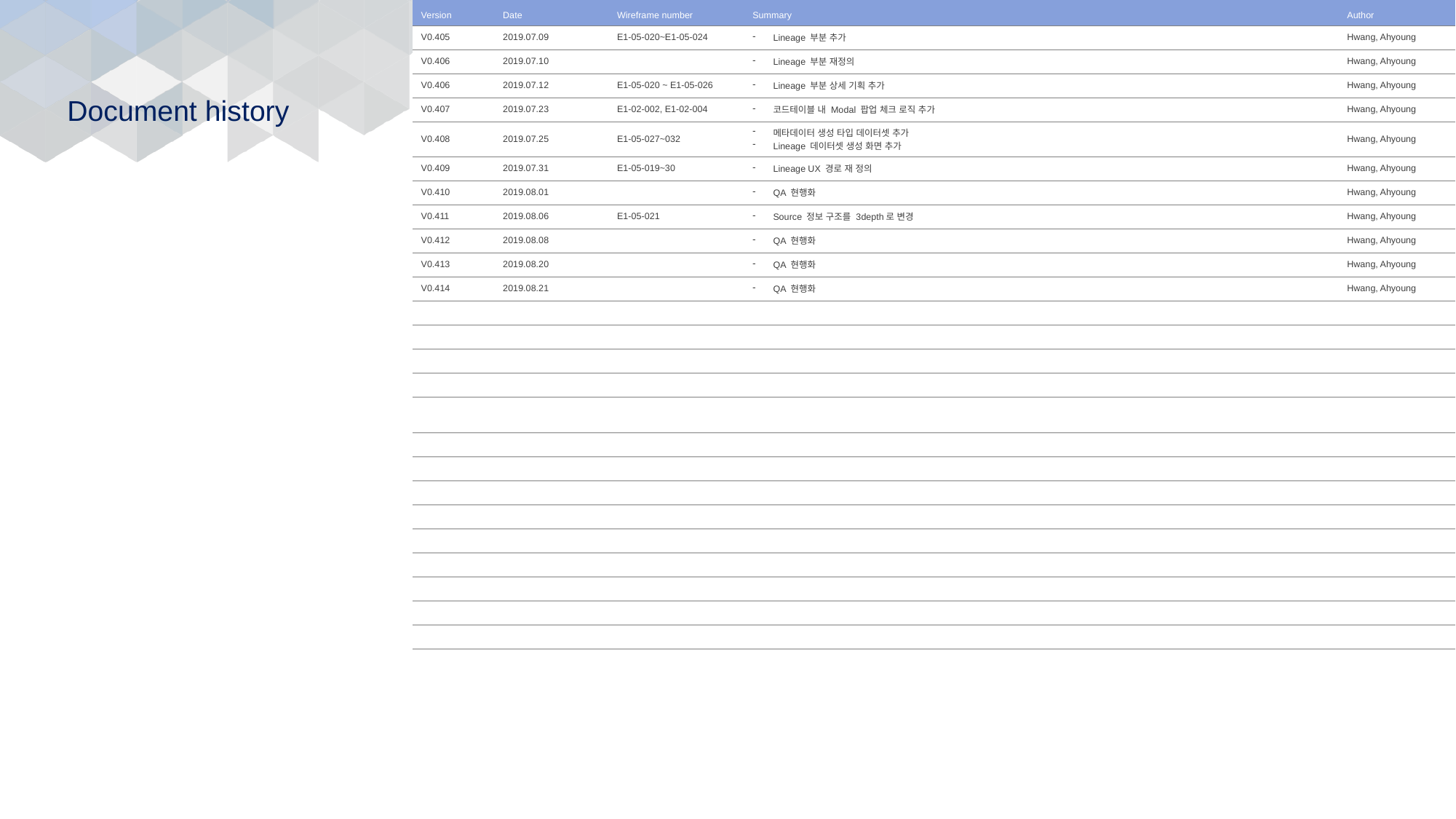

| Version | Date | Wireframe number | Summary | Author |
| --- | --- | --- | --- | --- |
| V0.405 | 2019.07.09 | E1-05-020~E1-05-024 | Lineage 부분 추가 | Hwang, Ahyoung |
| V0.406 | 2019.07.10 |  | Lineage 부분 재정의 | Hwang, Ahyoung |
| V0.406 | 2019.07.12 | E1-05-020 ~ E1-05-026 | Lineage 부분 상세 기획 추가 | Hwang, Ahyoung |
| V0.407 | 2019.07.23 | E1-02-002, E1-02-004 | 코드테이블 내 Modal 팝업 체크 로직 추가 | Hwang, Ahyoung |
| V0.408 | 2019.07.25 | E1-05-027~032 | 메타데이터 생성 타입 데이터셋 추가 Lineage 데이터셋 생성 화면 추가 | Hwang, Ahyoung |
| V0.409 | 2019.07.31 | E1-05-019~30 | Lineage UX 경로 재 정의 | Hwang, Ahyoung |
| V0.410 | 2019.08.01 |  | QA 현행화 | Hwang, Ahyoung |
| V0.411 | 2019.08.06 | E1-05-021 | Source 정보 구조를 3depth로 변경 | Hwang, Ahyoung |
| V0.412 | 2019.08.08 |  | QA 현행화 | Hwang, Ahyoung |
| V0.413 | 2019.08.20 |  | QA 현행화 | Hwang, Ahyoung |
| V0.414 | 2019.08.21 |  | QA 현행화 | Hwang, Ahyoung |
|  |  |  |  |  |
|  |  |  |  |  |
|  |  |  |  |  |
|  |  |  |  |  |
|  |  |  |  |  |
|  |  |  |  |  |
|  |  |  |  |  |
|  |  |  |  |  |
|  |  |  |  |  |
|  |  |  |  |  |
|  |  |  |  |  |
|  |  |  |  |  |
|  |  |  |  |  |
|  |  |  |  |  |
# Document history